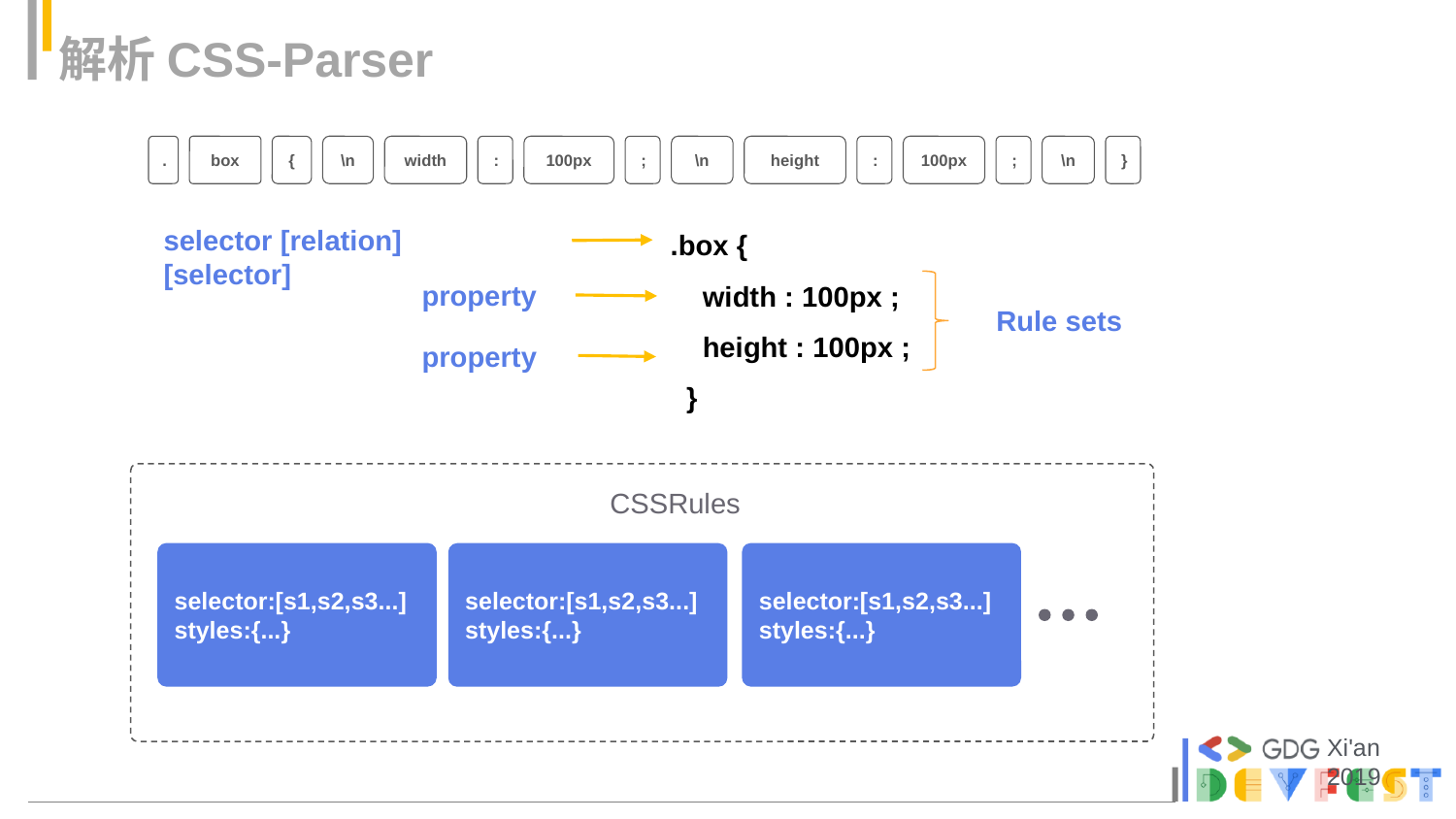

解析CSS-Parser
.
box
{
\n
width
:
100px
;
\n
height
:
100px
;
\n
}
.box {
    width : 100px ;
    height : 100px ;
  }
selector [relation] [selector]
property

Rule sets
property

CSSRules
selector:[s1,s2,s3...]
styles:{...}
selector:[s1,s2,s3...]
styles:{...}
selector:[s1,s2,s3...]
styles:{...}